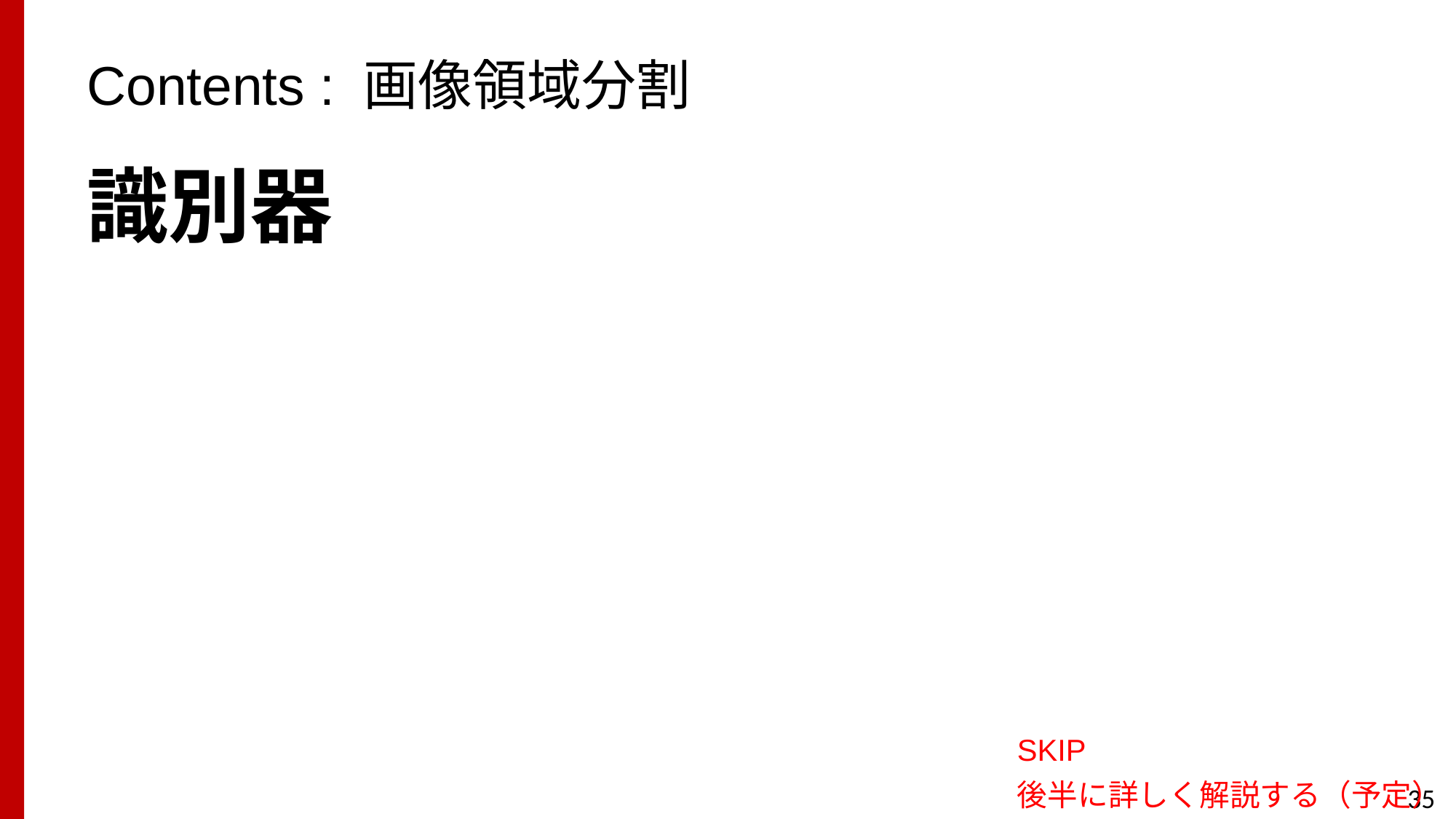

# Contents : 画像領域分割
識別器
SKIP
後半に詳しく解説する（予定）
35